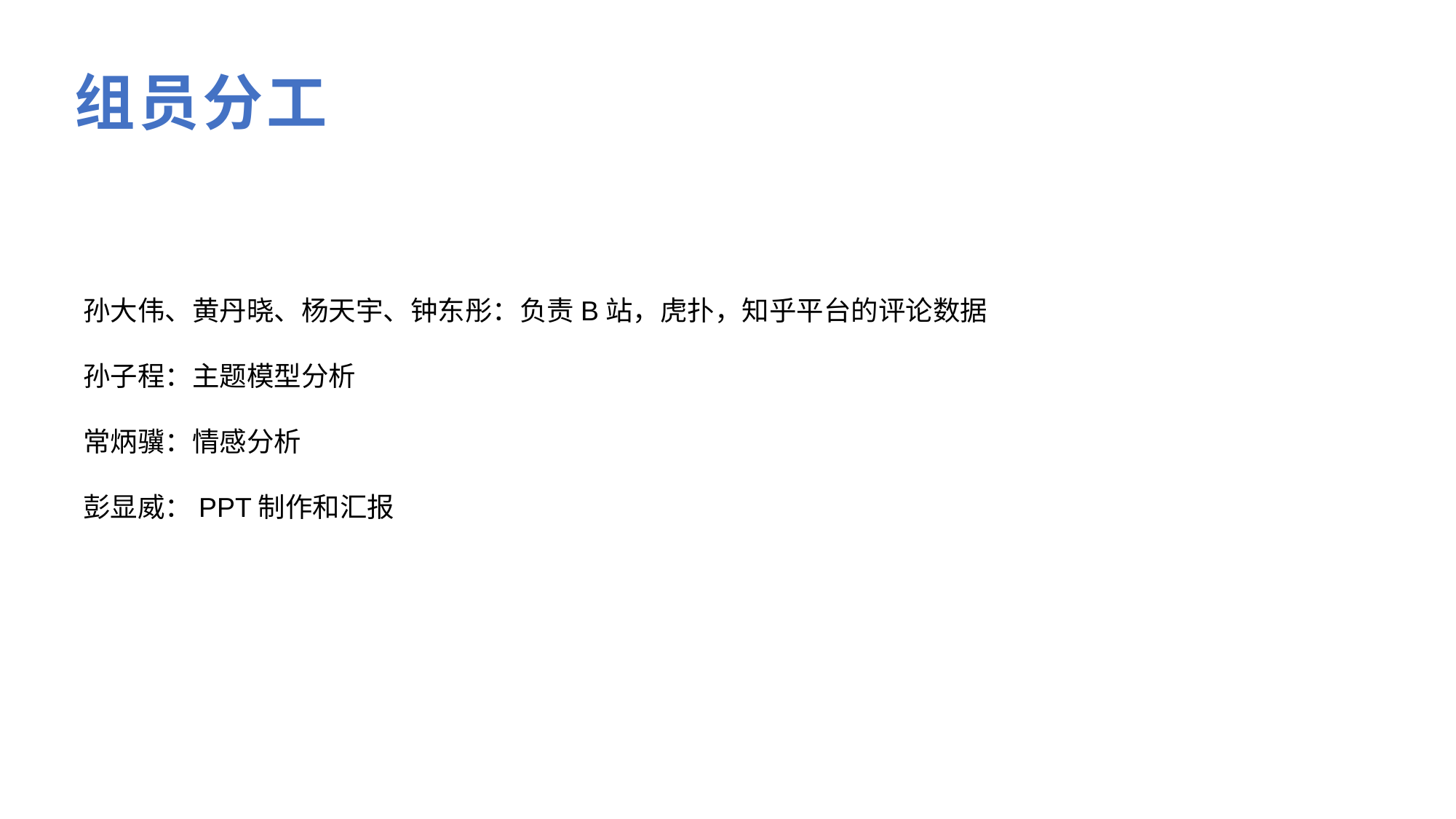

组员分工

孙大伟、黄丹晓、杨天宇、钟东彤：负责B站，虎扑，知乎平台的评论数据

孙子程：主题模型分析

常炳骥：情感分析

彭显威：PPT制作和汇报